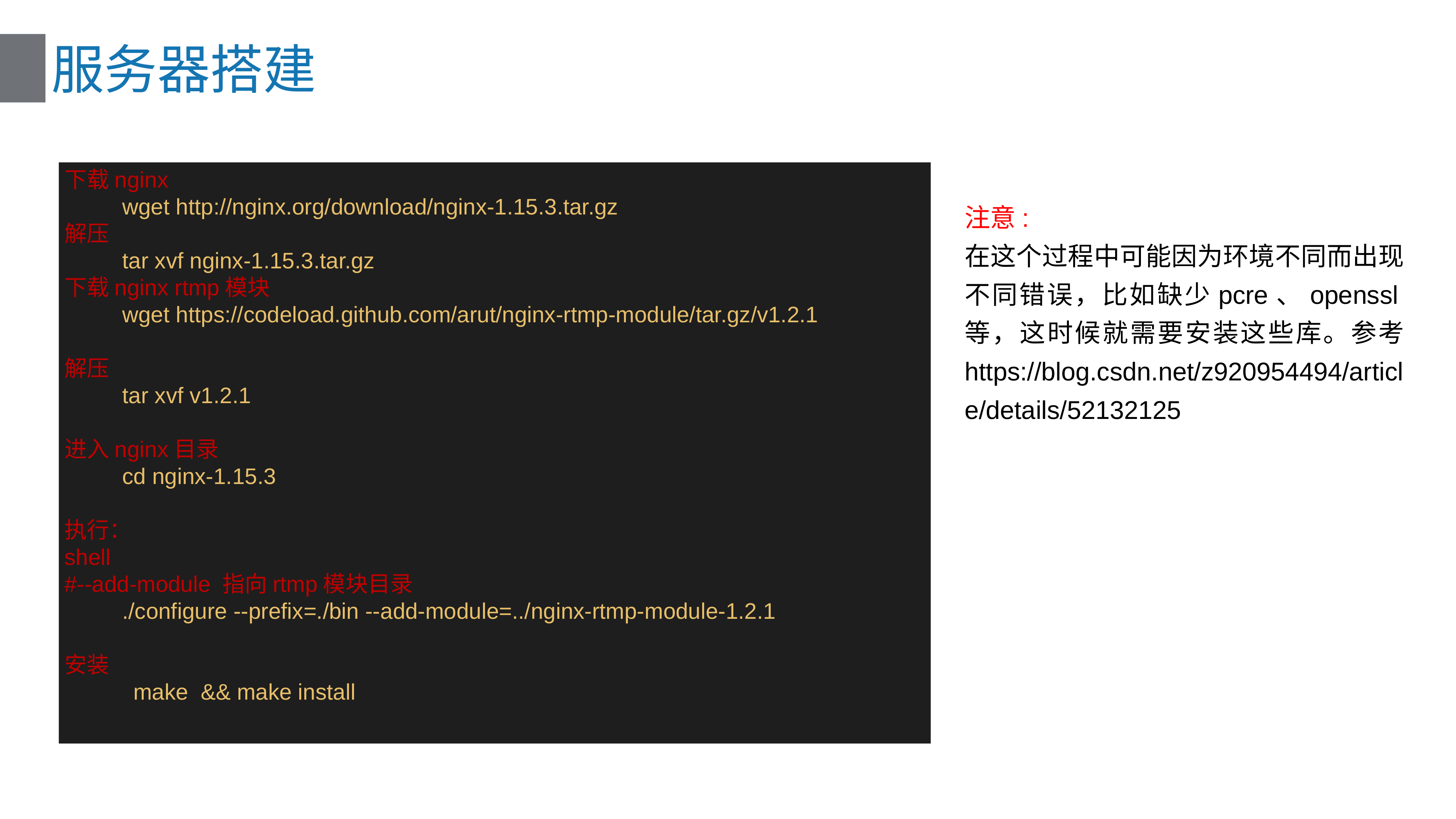

# 服务器搭建
下载nginx
	wget http://nginx.org/download/nginx-1.15.3.tar.gz
解压
	tar xvf nginx-1.15.3.tar.gz
下载nginx rtmp模块
	wget https://codeload.github.com/arut/nginx-rtmp-module/tar.gz/v1.2.1

解压
	tar xvf v1.2.1

进入nginx目录
	cd nginx-1.15.3

执行：
shell
#--add-module 指向rtmp模块目录
	./configure --prefix=./bin --add-module=../nginx-rtmp-module-1.2.1

安装
           make  && make install

注意:
在这个过程中可能因为环境不同而出现不同错误，比如缺少pcre、openssl等，这时候就需要安装这些库。参考 https://blog.csdn.net/z920954494/article/details/52132125